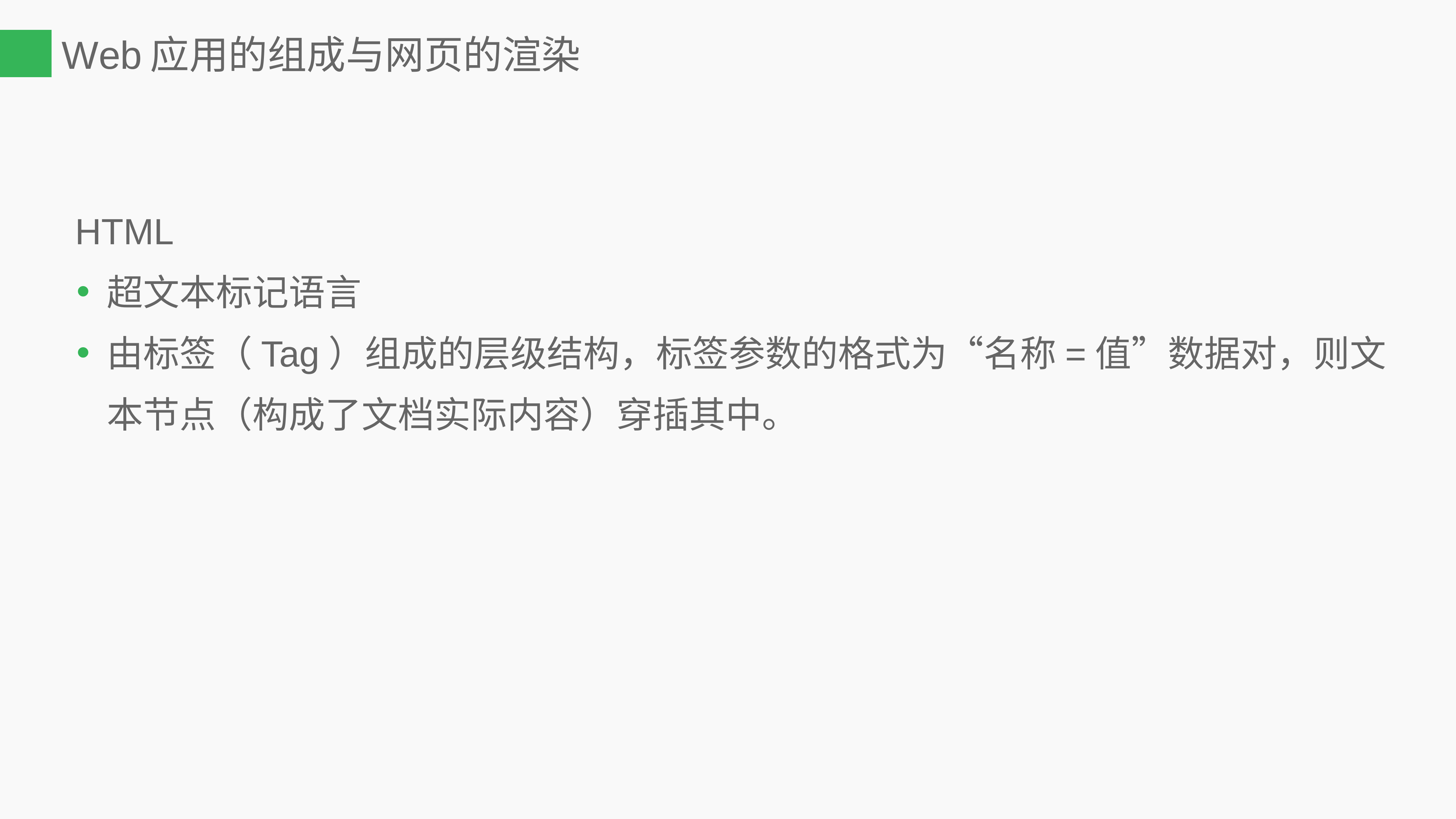

# Web应用的组成与网页的渲染
 HTML
超文本标记语言
由标签（Tag）组成的层级结构，标签参数的格式为“名称=值”数据对，则文本节点（构成了文档实际内容）穿插其中。